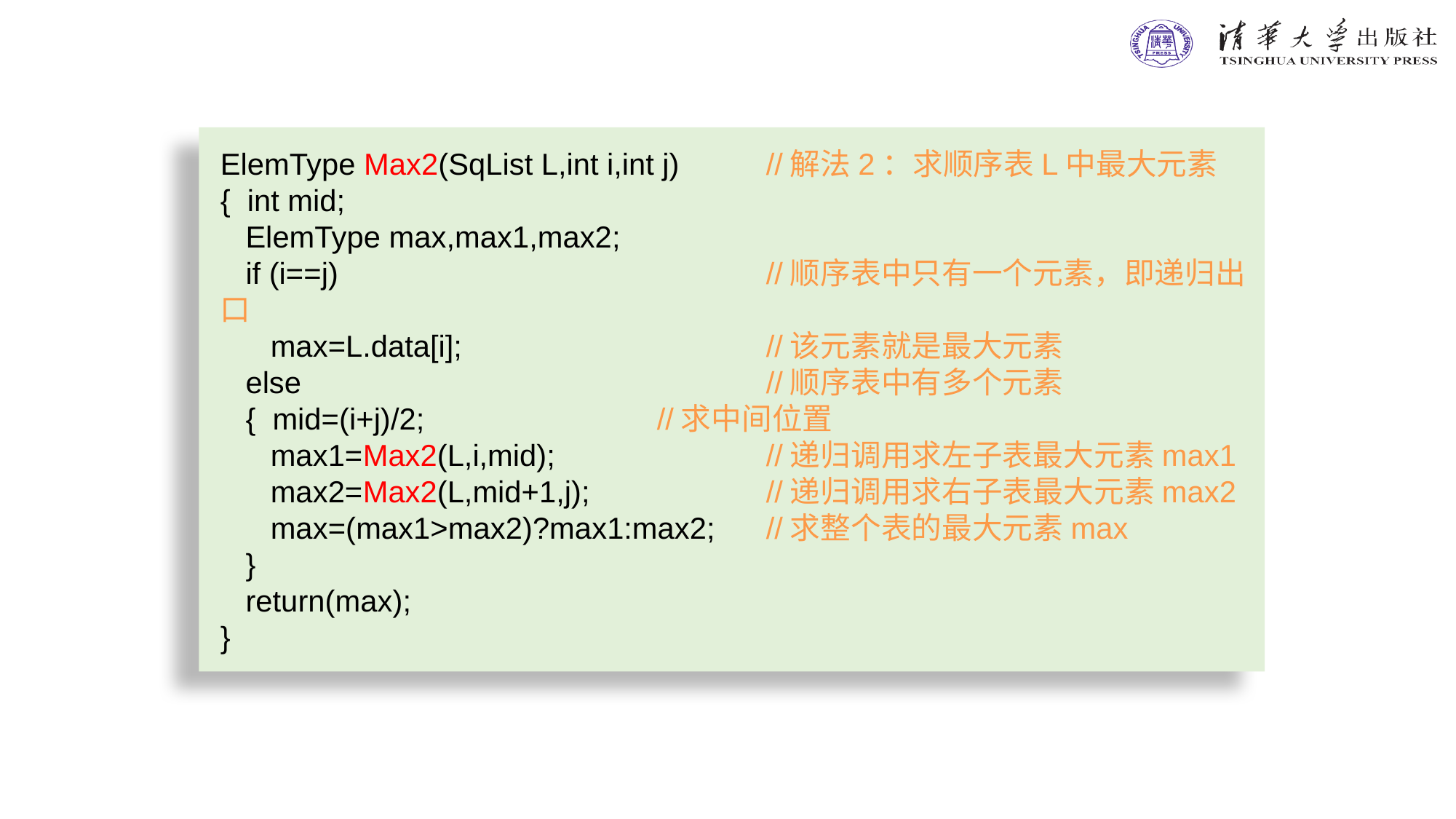

ElemType Max2(SqList L,int i,int j)	//解法2：求顺序表L中最大元素
{  int mid;
   ElemType max,max1,max2;
   if (i==j) 				//顺序表中只有一个元素，即递归出口
      max=L.data[i];			//该元素就是最大元素
   else					//顺序表中有多个元素
   {  mid=(i+j)/2;			//求中间位置
      max1=Max2(L,i,mid);		//递归调用求左子表最大元素max1
      max2=Max2(L,mid+1,j); 		//递归调用求右子表最大元素max2
      max=(max1>max2)?max1:max2;	//求整个表的最大元素max
   }
   return(max);
}